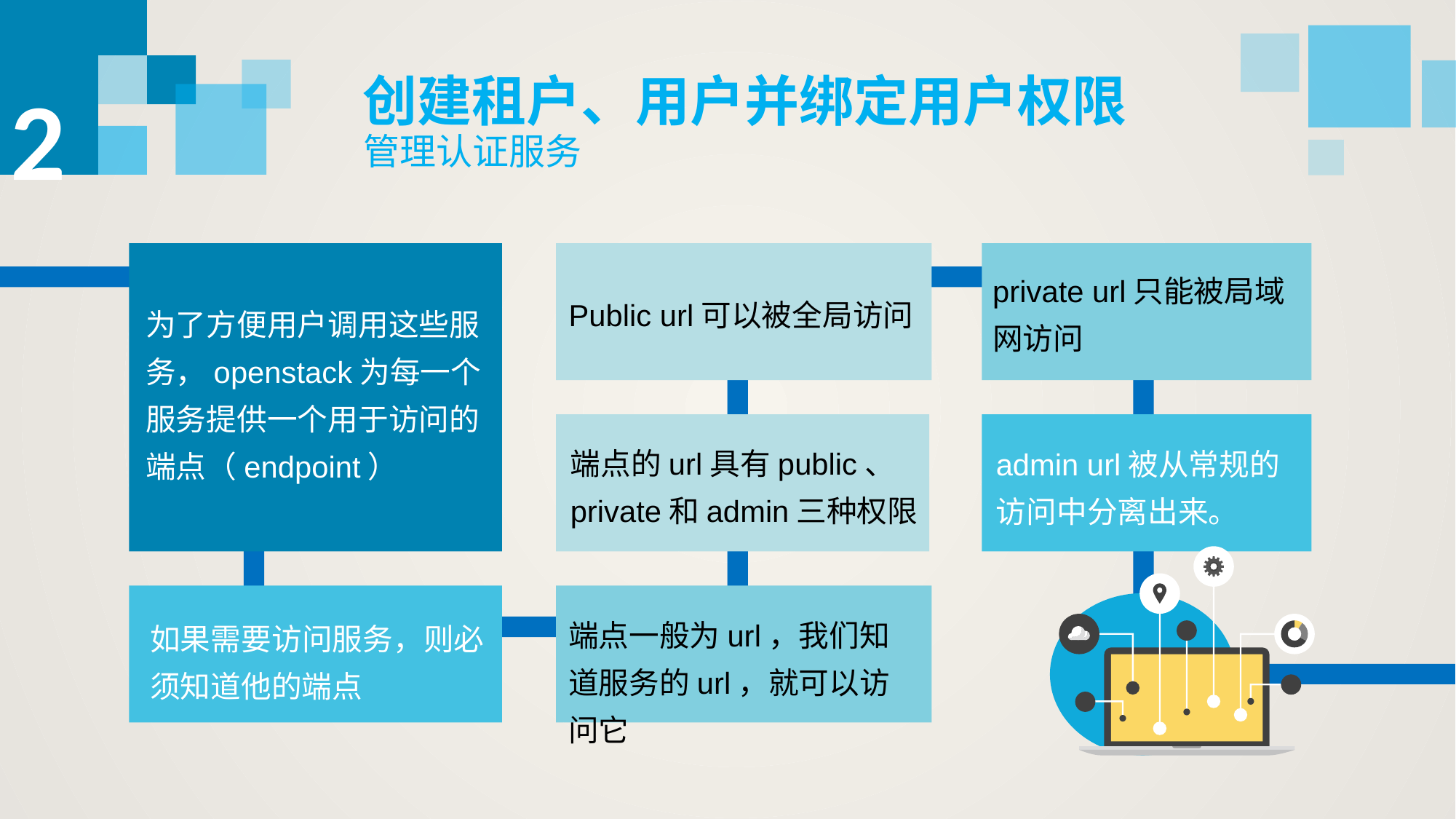

2
创建租户、用户并绑定用户权限
管理认证服务

private url只能被局域网访问

Public url可以被全局访问
为了方便用户调用这些服务，openstack为每一个服务提供一个用于访问的端点（endpoint）

端点的url具有public、private和admin三种权限
admin url被从常规的访问中分离出来。

端点一般为url，我们知道服务的url，就可以访问它
如果需要访问服务，则必须知道他的端点